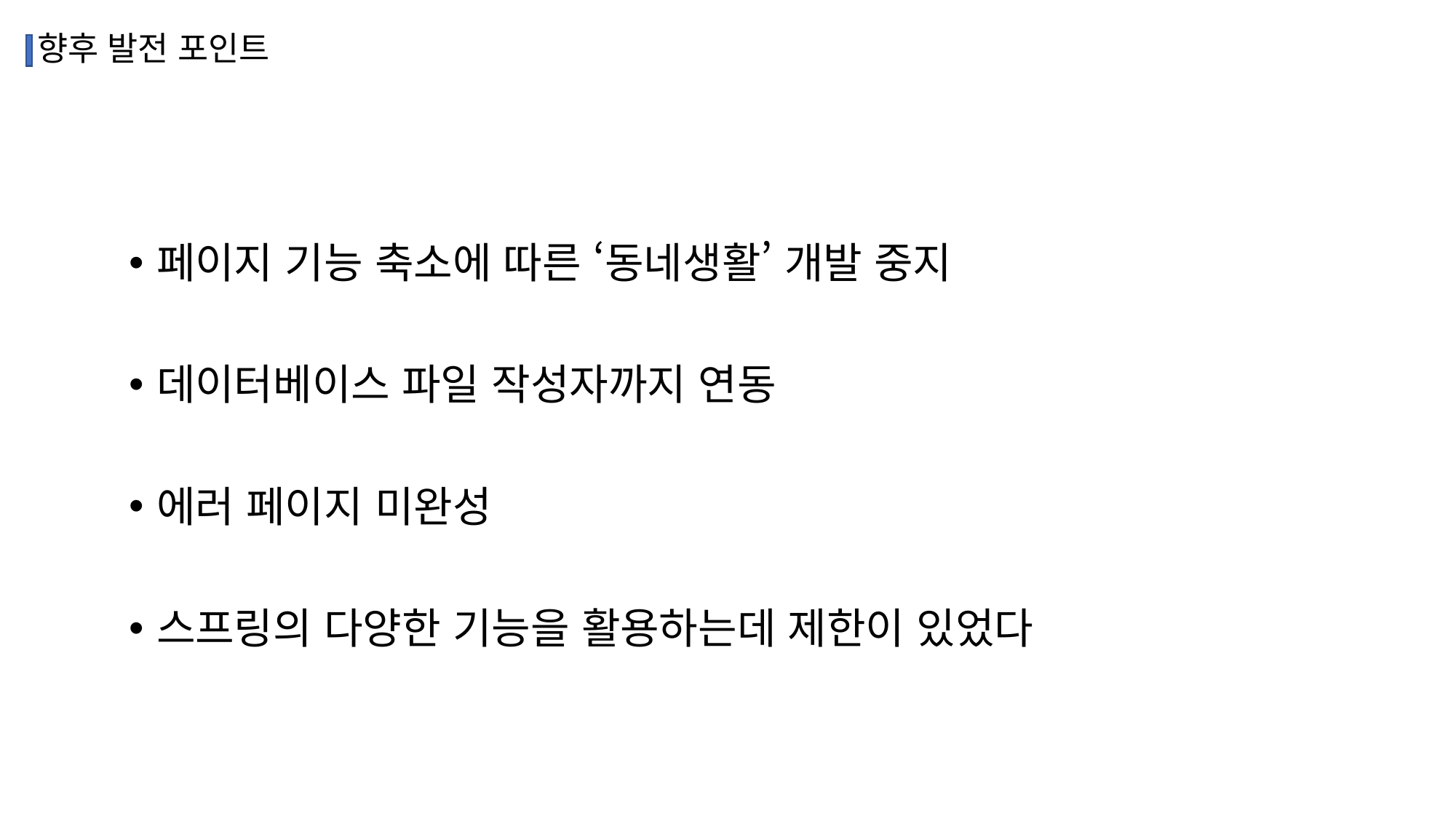

# 향후 발전 포인트

페이지 기능 축소에 따른 ‘동네생활’ 개발 중지

데이터베이스 파일 작성자까지 연동

에러 페이지 미완성

스프링의 다양한 기능을 활용하는데 제한이 있었다